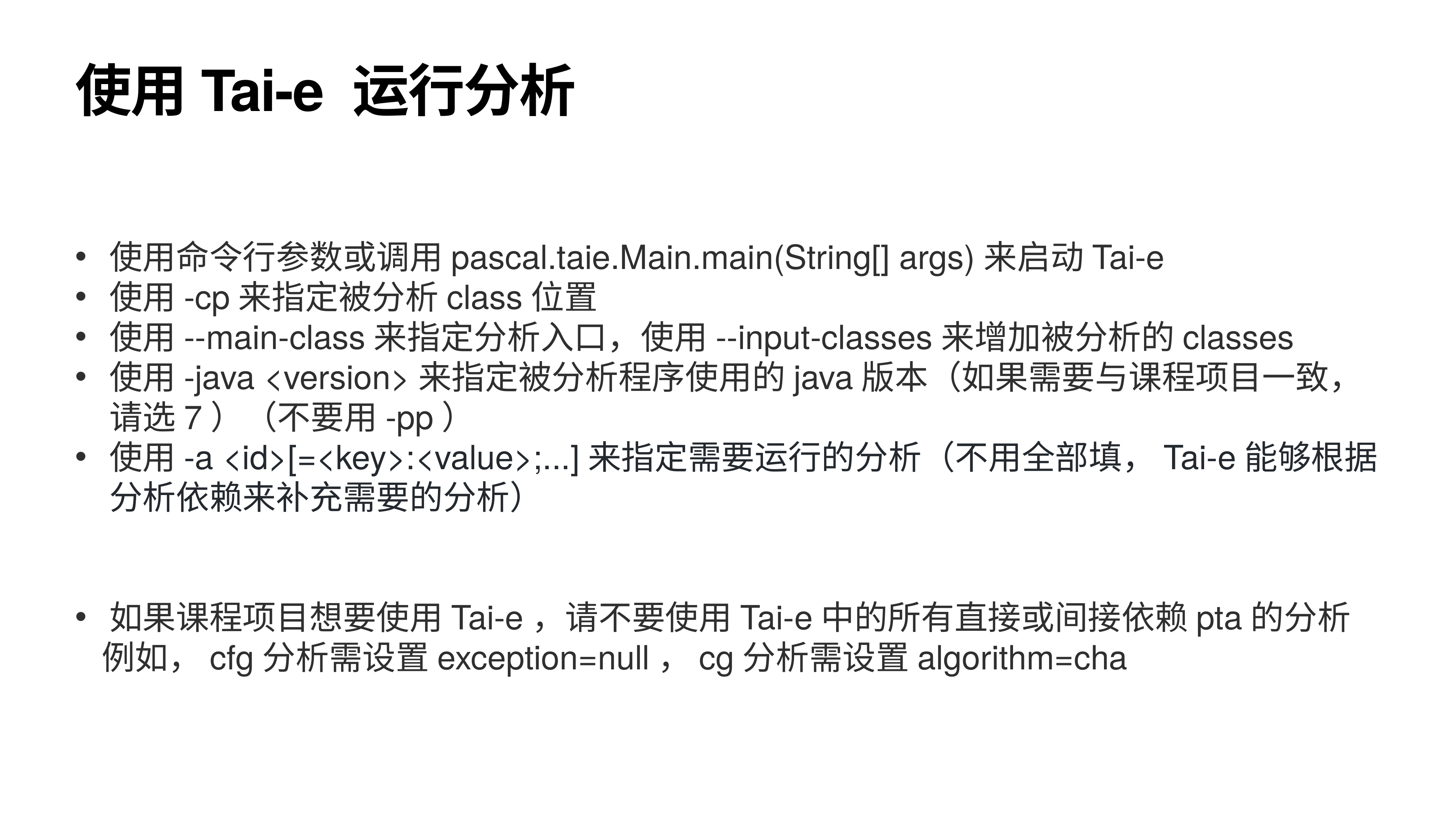

# 使用Tai-e 运行分析
使用命令行参数或调用pascal.taie.Main.main(String[] args)来启动Tai-e
使用-cp来指定被分析class位置
使用--main-class来指定分析入口，使用--input-classes来增加被分析的classes
使用-java <version>来指定被分析程序使用的java版本（如果需要与课程项目一致，请选7）（不要用-pp）
使用-a <id>[=<key>:<value>;...]来指定需要运行的分析（不用全部填，Tai-e能够根据分析依赖来补充需要的分析）

如果课程项目想要使用Tai-e，请不要使用Tai-e中的所有直接或间接依赖pta的分析
  例如，cfg分析需设置exception=null，cg分析需设置algorithm=cha